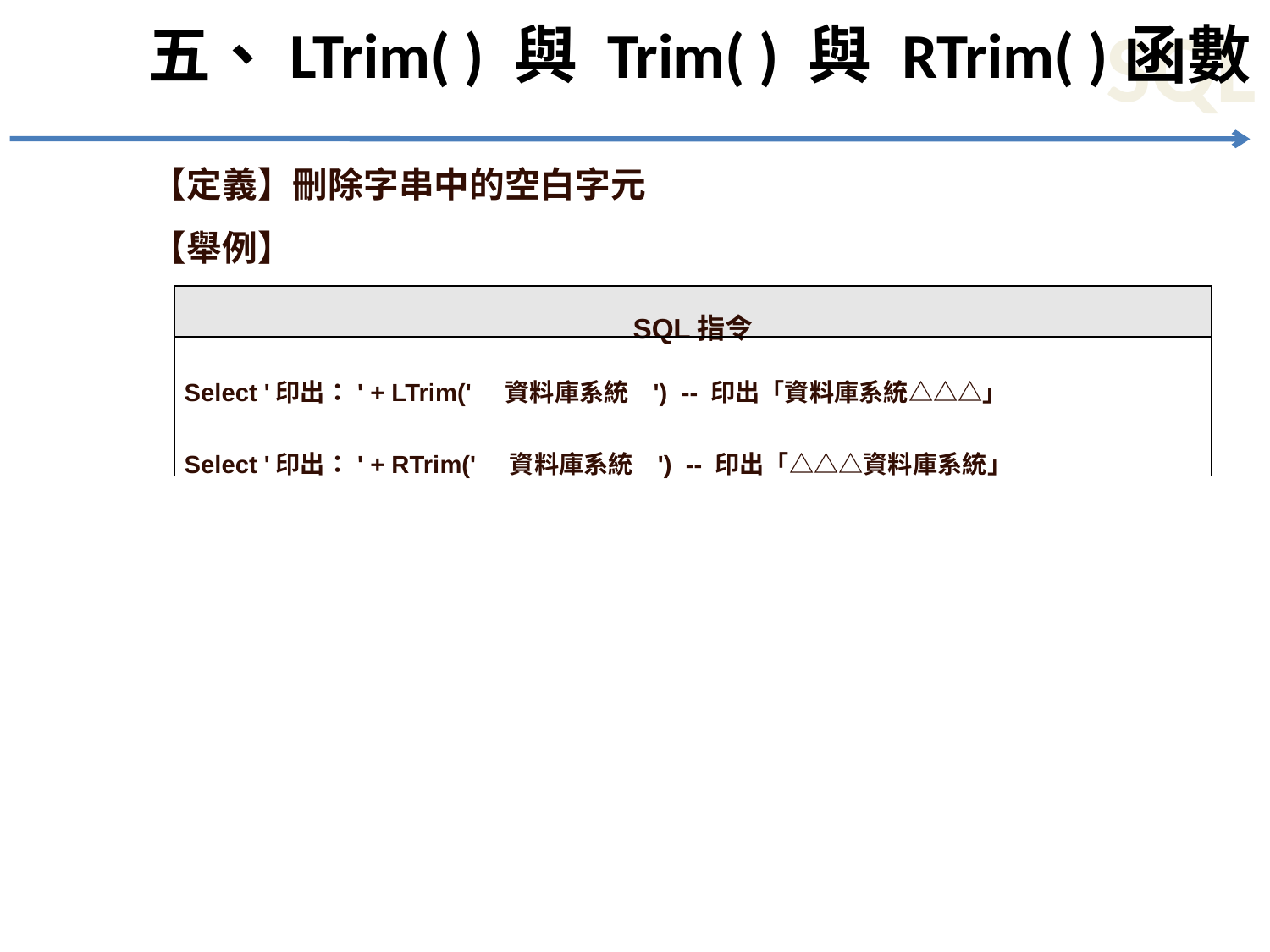

# 五、LTrim( ) 與 Trim( ) 與 RTrim( )函數
【定義】刪除字串中的空白字元
【舉例】
| SQL指令 |
| --- |
| Select '印出：' + LTrim(' 資料庫系統 ') -- 印出「資料庫系統△△△」 Select '印出：' + RTrim(' 資料庫系統 ') -- 印出「△△△資料庫系統」 |